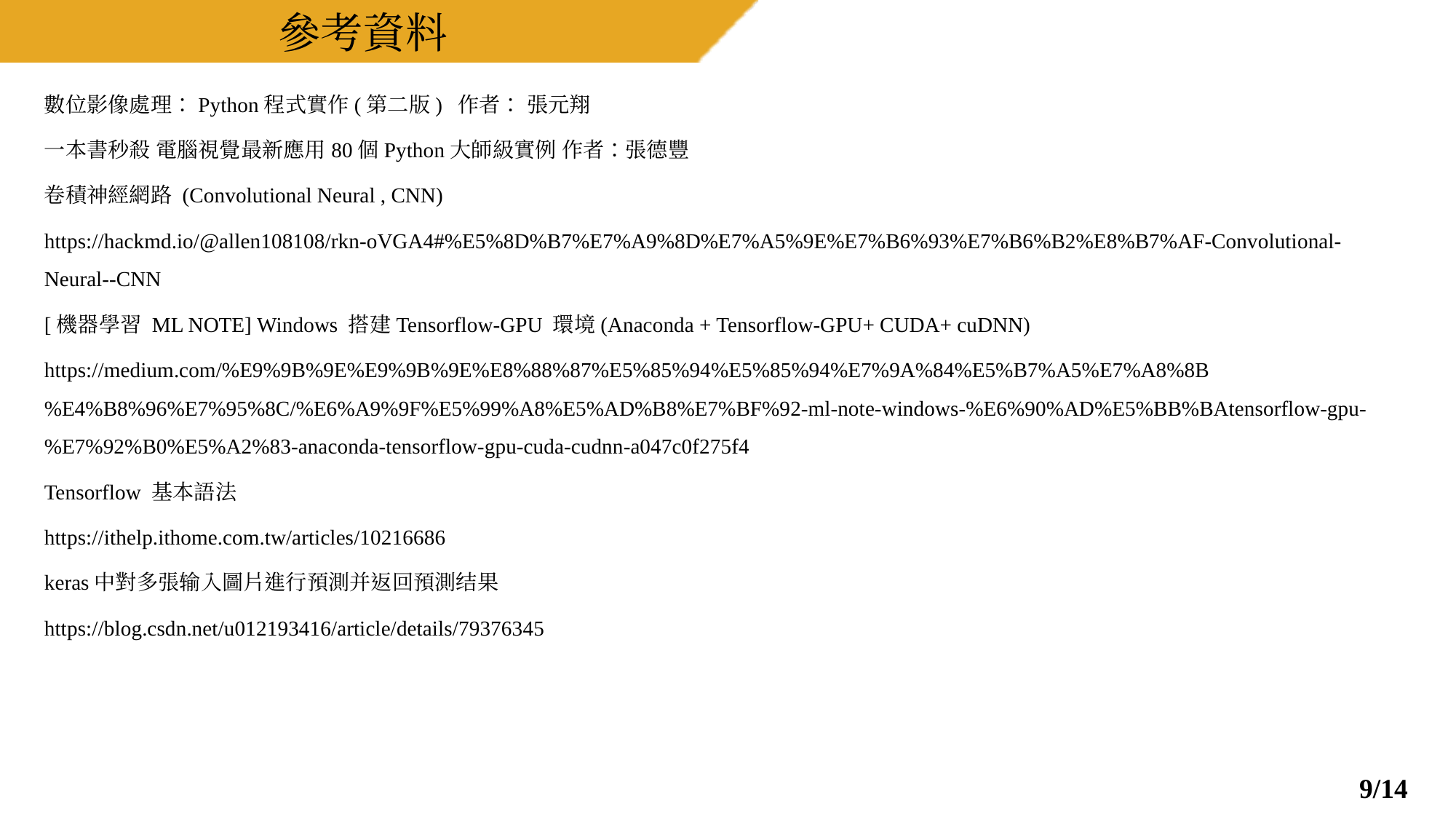

# 參考資料
數位影像處理：Python程式實作(第二版)  作者： 張元翔
一本書秒殺 電腦視覺最新應用80個Python大師級實例 作者：張德豐
卷積神經網路 (Convolutional Neural , CNN)
https://hackmd.io/@allen108108/rkn-oVGA4#%E5%8D%B7%E7%A9%8D%E7%A5%9E%E7%B6%93%E7%B6%B2%E8%B7%AF-Convolutional-Neural--CNN
[機器學習 ML NOTE] Windows 搭建Tensorflow-GPU 環境(Anaconda + Tensorflow-GPU+ CUDA+ cuDNN)
https://medium.com/%E9%9B%9E%E9%9B%9E%E8%88%87%E5%85%94%E5%85%94%E7%9A%84%E5%B7%A5%E7%A8%8B%E4%B8%96%E7%95%8C/%E6%A9%9F%E5%99%A8%E5%AD%B8%E7%BF%92-ml-note-windows-%E6%90%AD%E5%BB%BAtensorflow-gpu-%E7%92%B0%E5%A2%83-anaconda-tensorflow-gpu-cuda-cudnn-a047c0f275f4
Tensorflow 基本語法
https://ithelp.ithome.com.tw/articles/10216686
keras中對多張输入圖片進行預測并返回預測结果
https://blog.csdn.net/u012193416/article/details/79376345

9/14